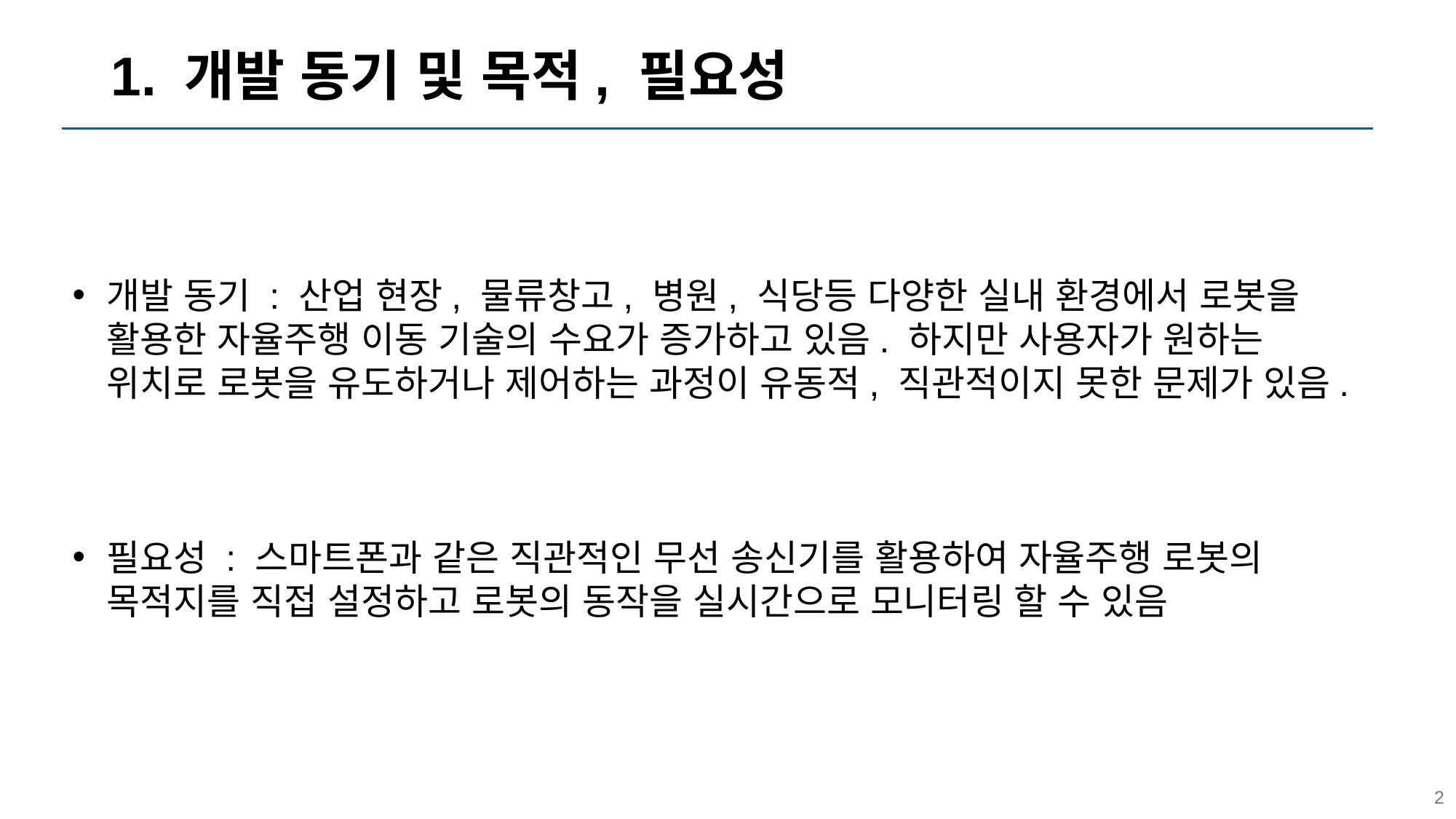

# 1. 개발 동기 및 목적, 필요성
개발 동기 : 산업 현장, 물류창고, 병원, 식당등 다양한 실내 환경에서 로봇을 활용한 자율주행 이동 기술의 수요가 증가하고 있음. 하지만 사용자가 원하는 위치로 로봇을 유도하거나 제어하는 과정이 유동적, 직관적이지 못한 문제가 있음.

필요성 : 스마트폰과 같은 직관적인 무선 송신기를 활용하여 자율주행 로봇의 목적지를 직접 설정하고 로봇의 동작을 실시간으로 모니터링 할 수 있음
2